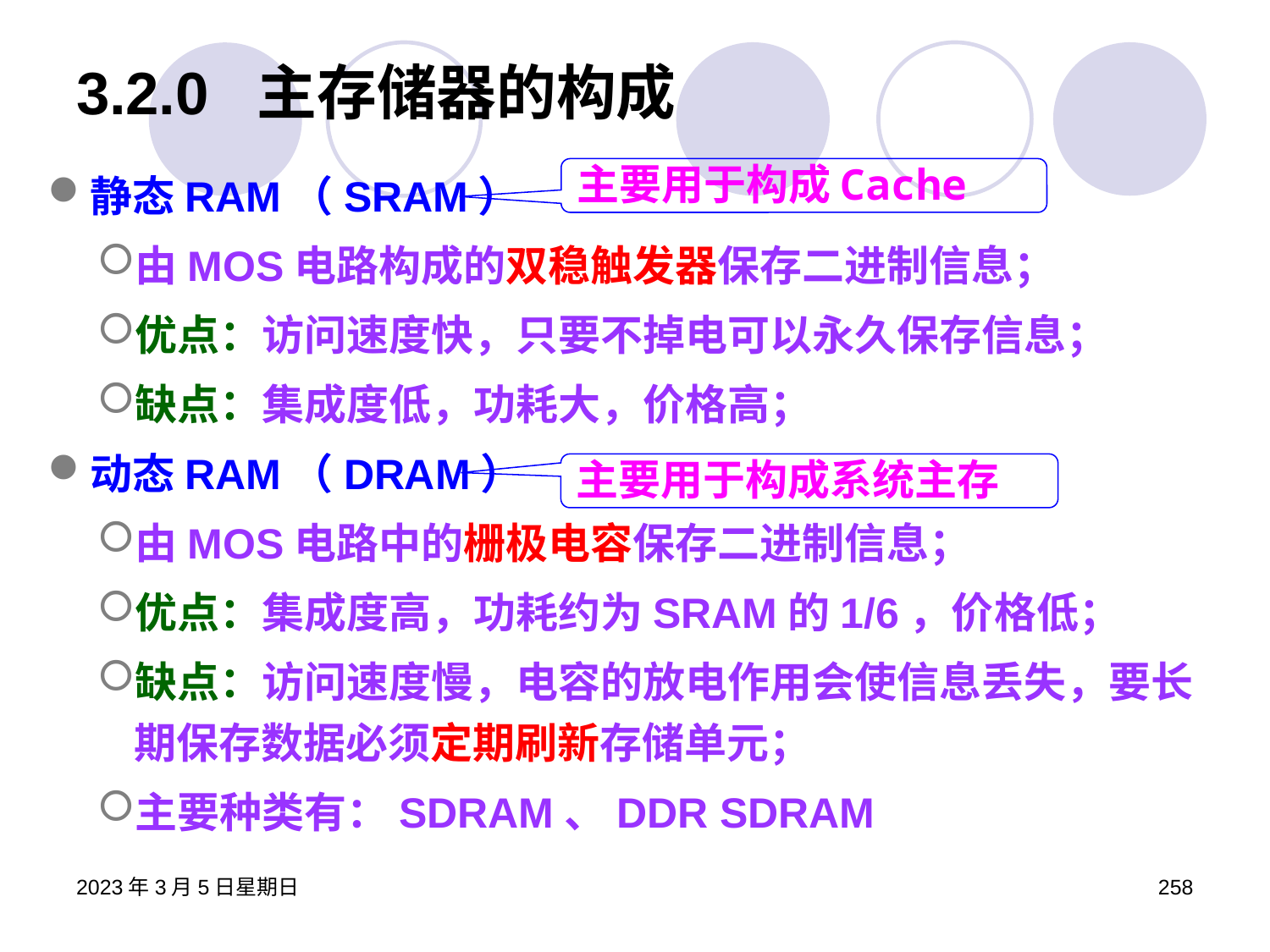

# 3.2.0  主存储器的构成
静态RAM（SRAM）
由MOS电路构成的双稳触发器保存二进制信息；
优点：访问速度快，只要不掉电可以永久保存信息；
缺点：集成度低，功耗大，价格高；
动态RAM（DRAM）
由MOS电路中的栅极电容保存二进制信息；
优点：集成度高，功耗约为SRAM的1/6，价格低；
缺点：访问速度慢，电容的放电作用会使信息丢失，要长期保存数据必须定期刷新存储单元；
主要种类有：SDRAM、DDR SDRAM
主要用于构成Cache
主要用于构成系统主存
2023年3月5日星期日
258